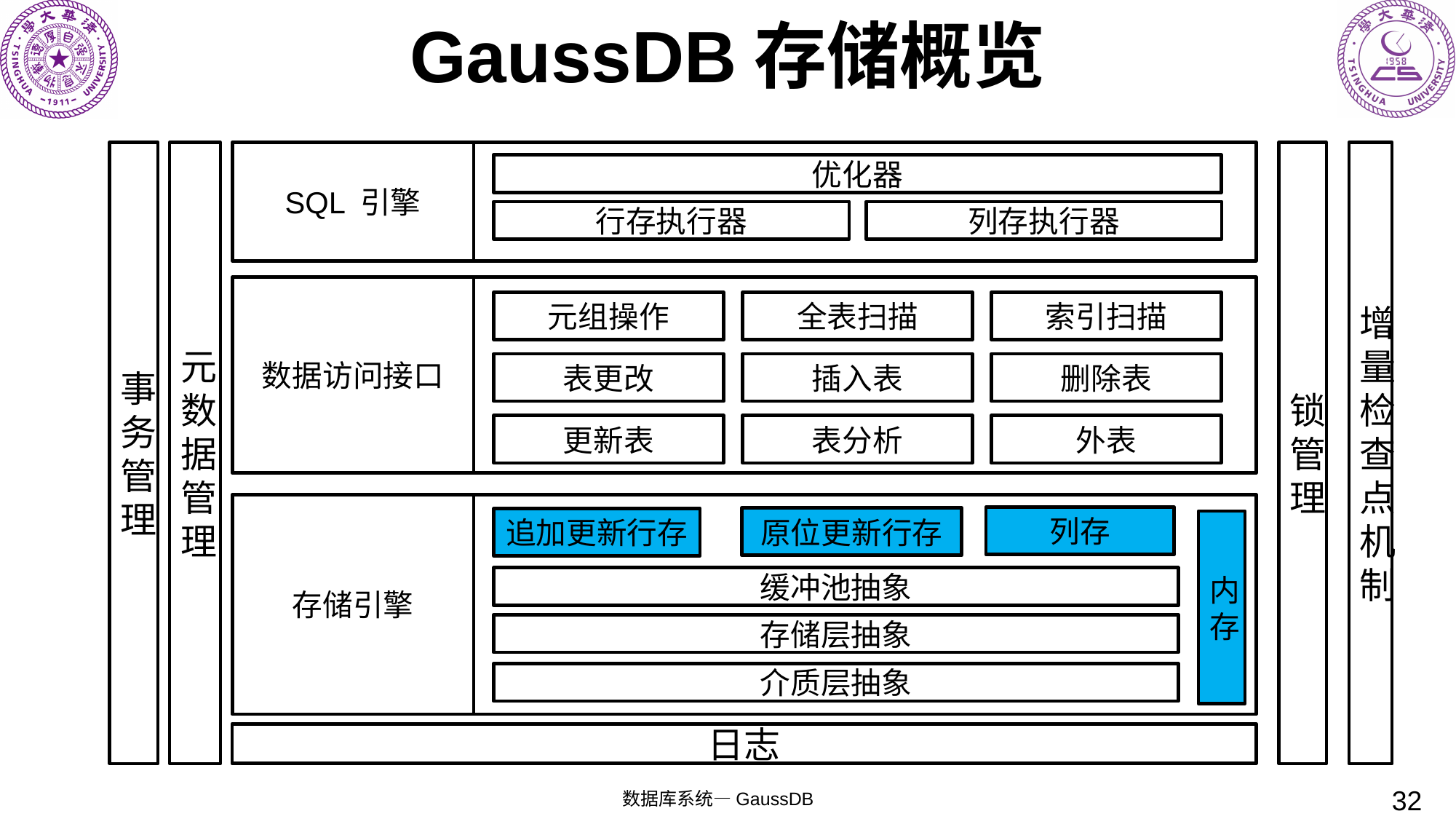

# GaussDB存储概览
元数据管理
锁管理
增量检查点机制
事务管理
SQL 引擎

优化器
行存执行器
列存执行器
数据访问接口

元组操作
全表扫描
索引扫描
表更改
插入表
删除表
更新表
表分析
外表
存储引擎

列存
原位更新行存
追加更新行存
内存
缓冲池抽象
存储层抽象
介质层抽象
日志
32
数据库系统—GaussDB